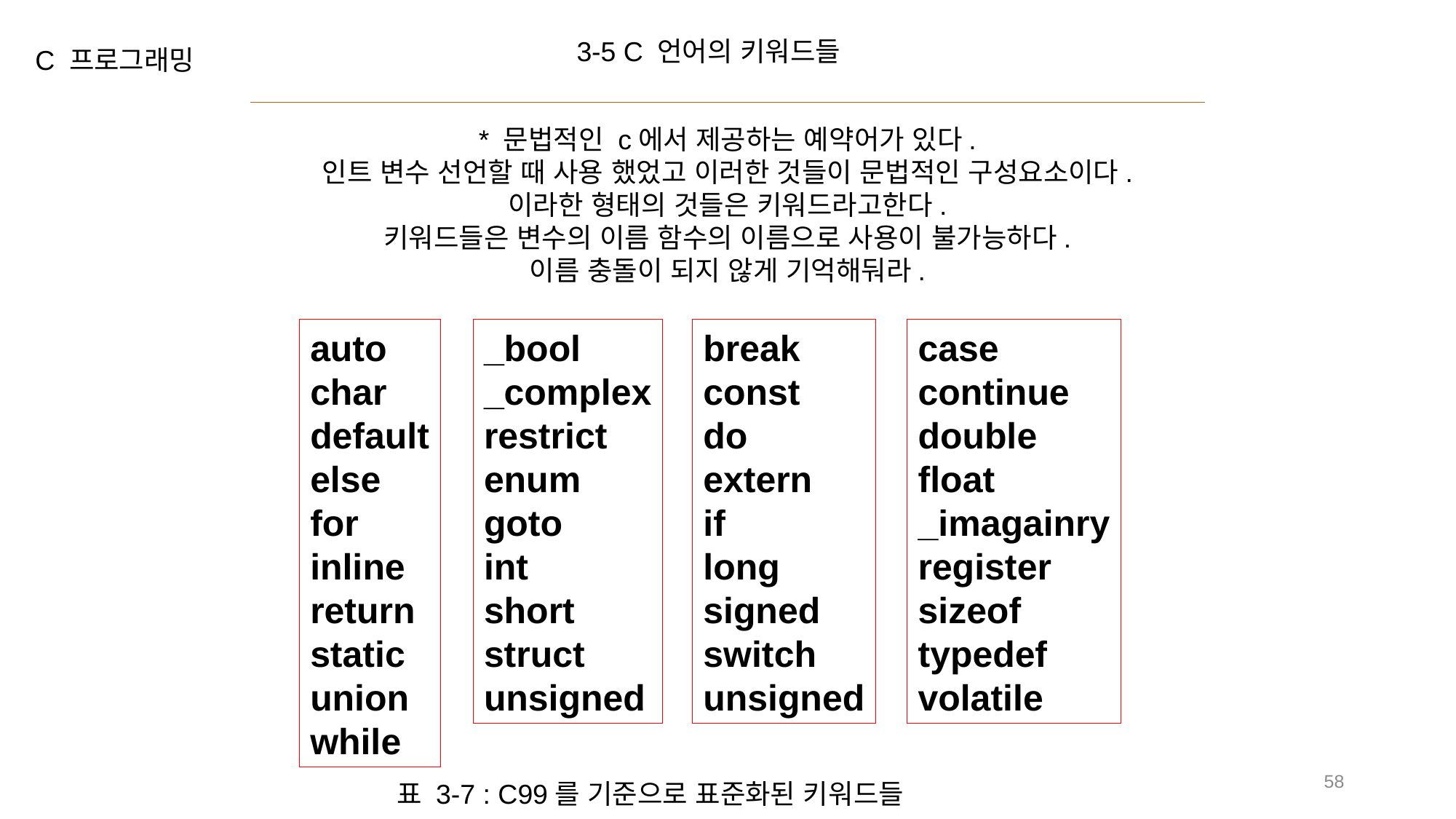

3-5 C 언어의 키워드들
C 프로그래밍
* 문법적인 c에서 제공하는 예약어가 있다.
인트 변수 선언할 때 사용 했었고 이러한 것들이 문법적인 구성요소이다.
이라한 형태의 것들은 키워드라고한다.
키워드들은 변수의 이름 함수의 이름으로 사용이 불가능하다.
이름 충돌이 되지 않게 기억해둬라.
auto
char
default
else
for
inline
return
static
union
while
_bool
_complex
restrict
enum
goto
int
short
struct
unsigned
break
const
do
extern
if
long
signed
switch
unsigned
case
continue
double
float
_imagainry
register
sizeof
typedef
volatile
58
표 3-7 : C99를 기준으로 표준화된 키워드들